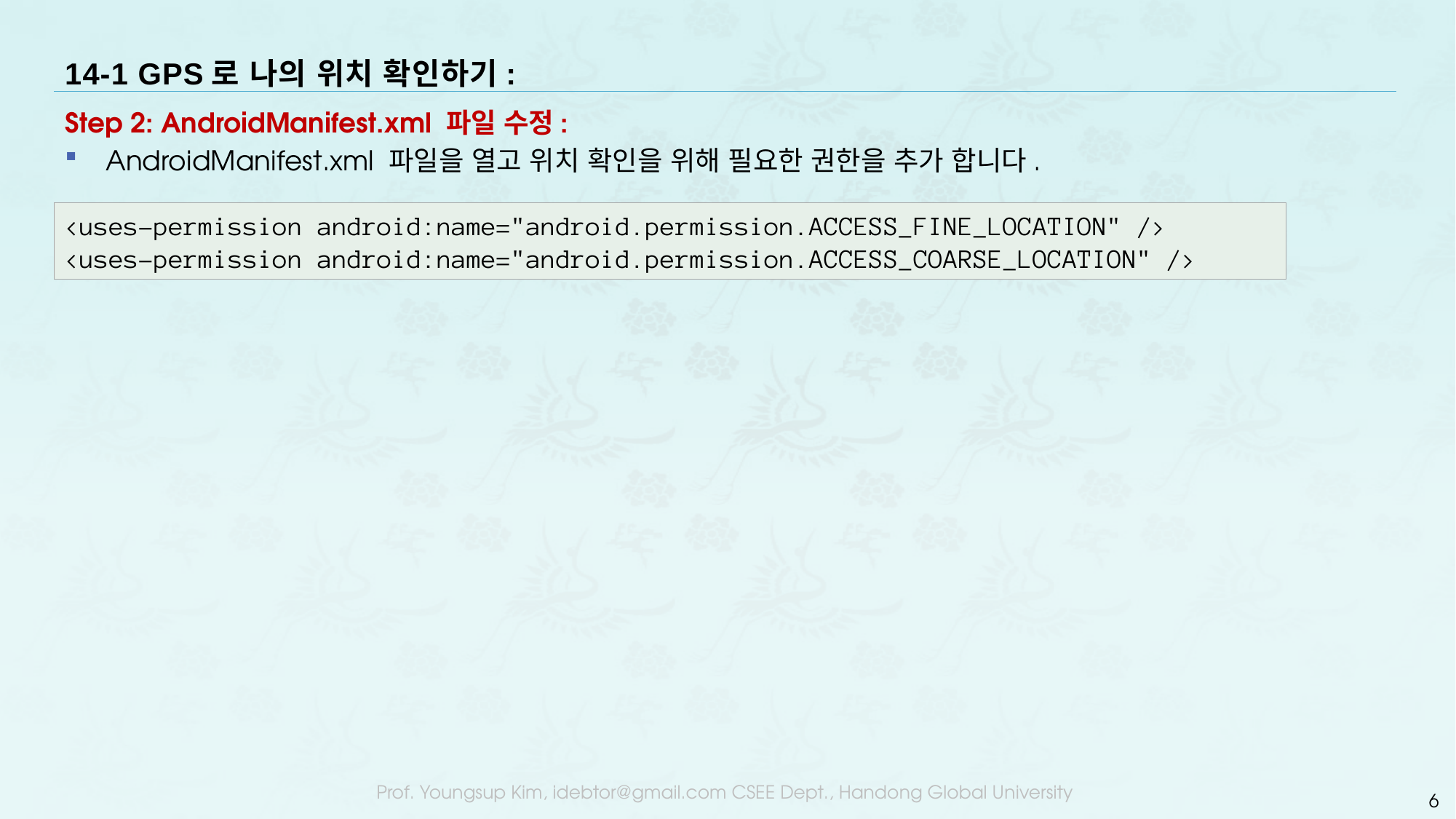

# 14-1 GPS로 나의 위치 확인하기:
Step 2: AndroidManifest.xml 파일 수정:
AndroidManifest.xml 파일을 열고 위치 확인을 위해 필요한 권한을 추가 합니다.

<uses-permission android:name="android.permission.ACCESS_FINE_LOCATION" />
<uses-permission android:name="android.permission.ACCESS_COARSE_LOCATION" />
6